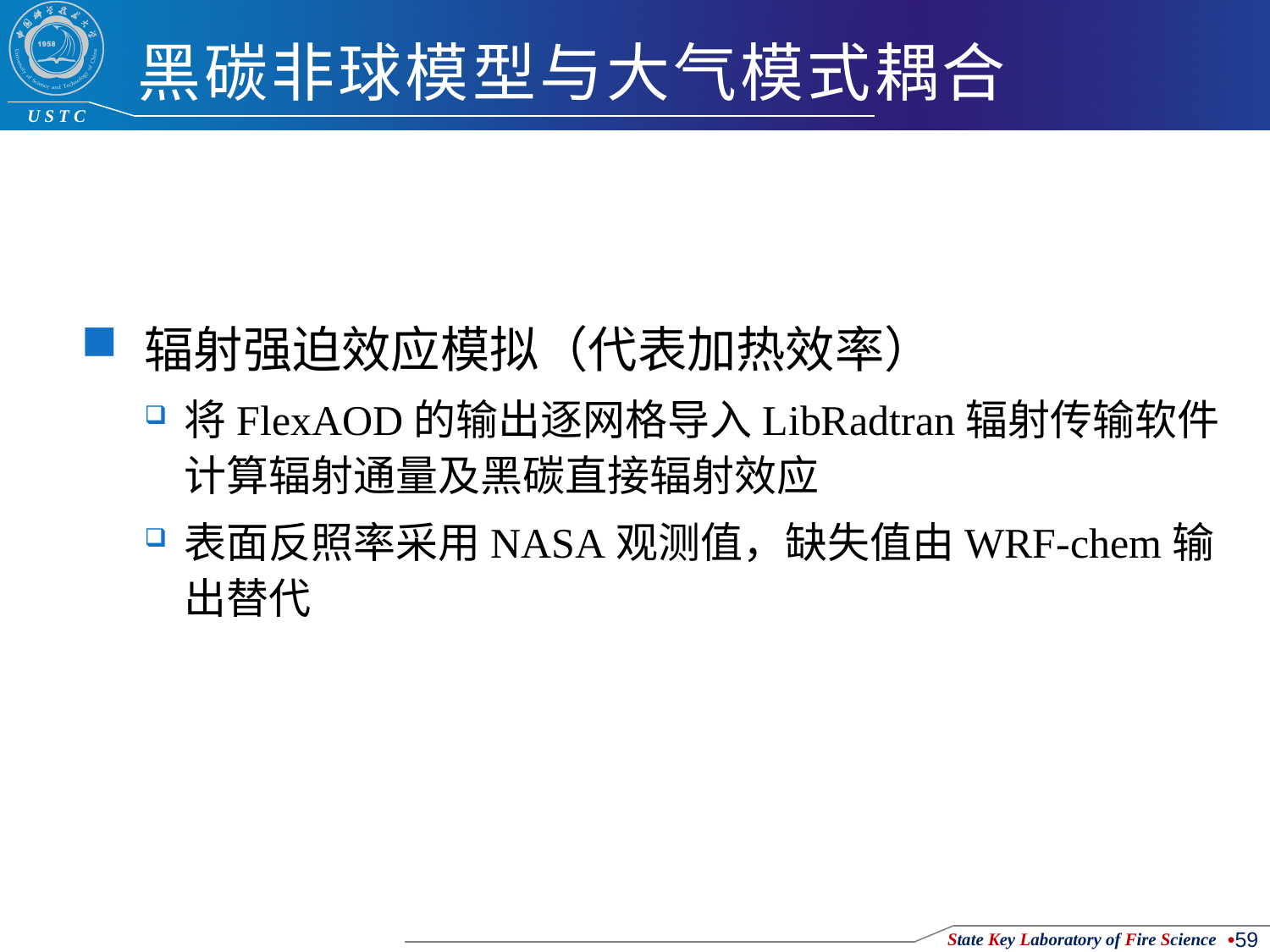

# 黑碳非球模型与大气模式耦合
辐射强迫效应模拟（代表加热效率）
将FlexAOD的输出逐网格导入LibRadtran辐射传输软件计算辐射通量及黑碳直接辐射效应
表面反照率采用NASA观测值，缺失值由WRF-chem输出替代